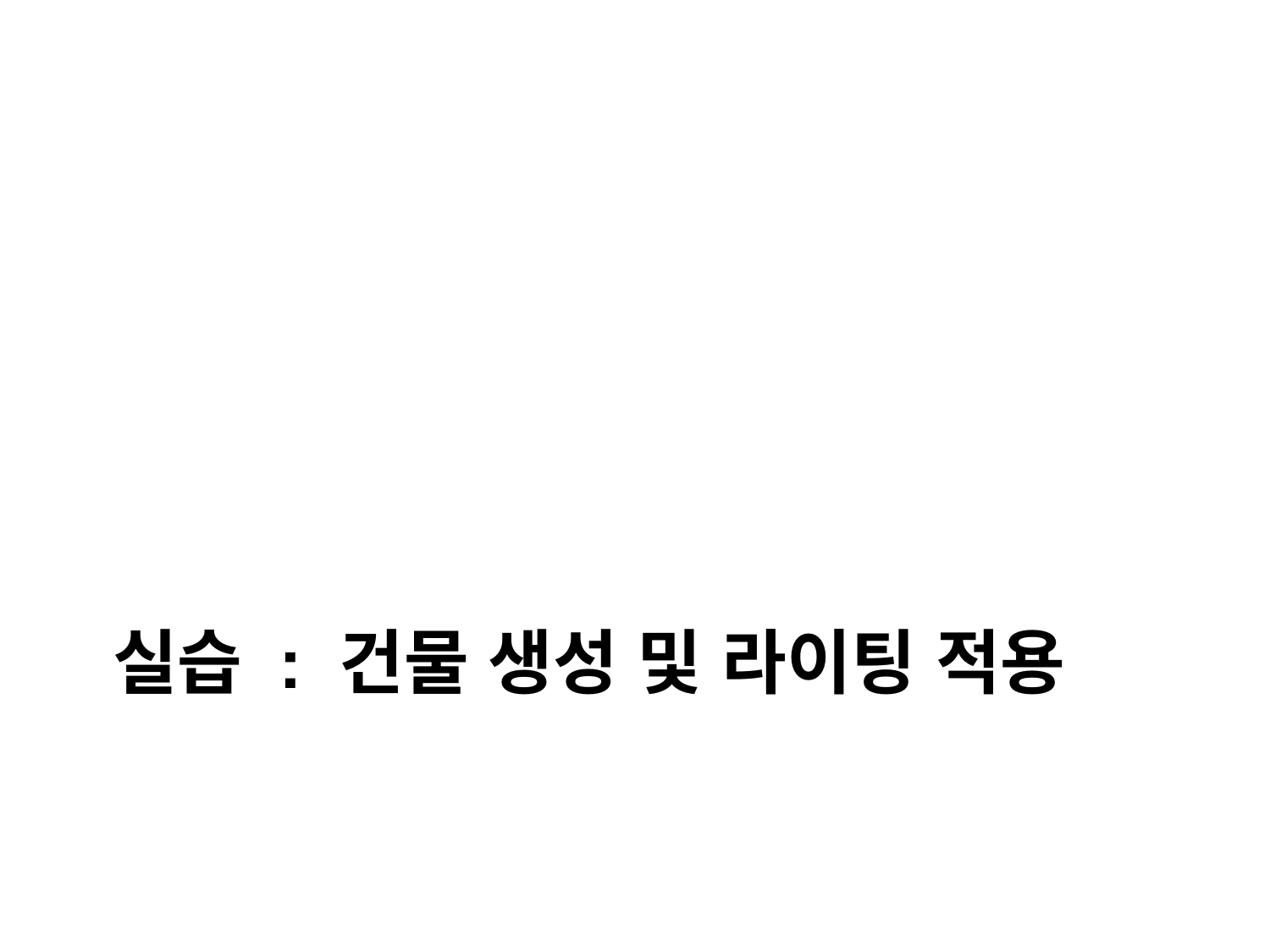

# 실습 : 건물 생성 및 라이팅 적용